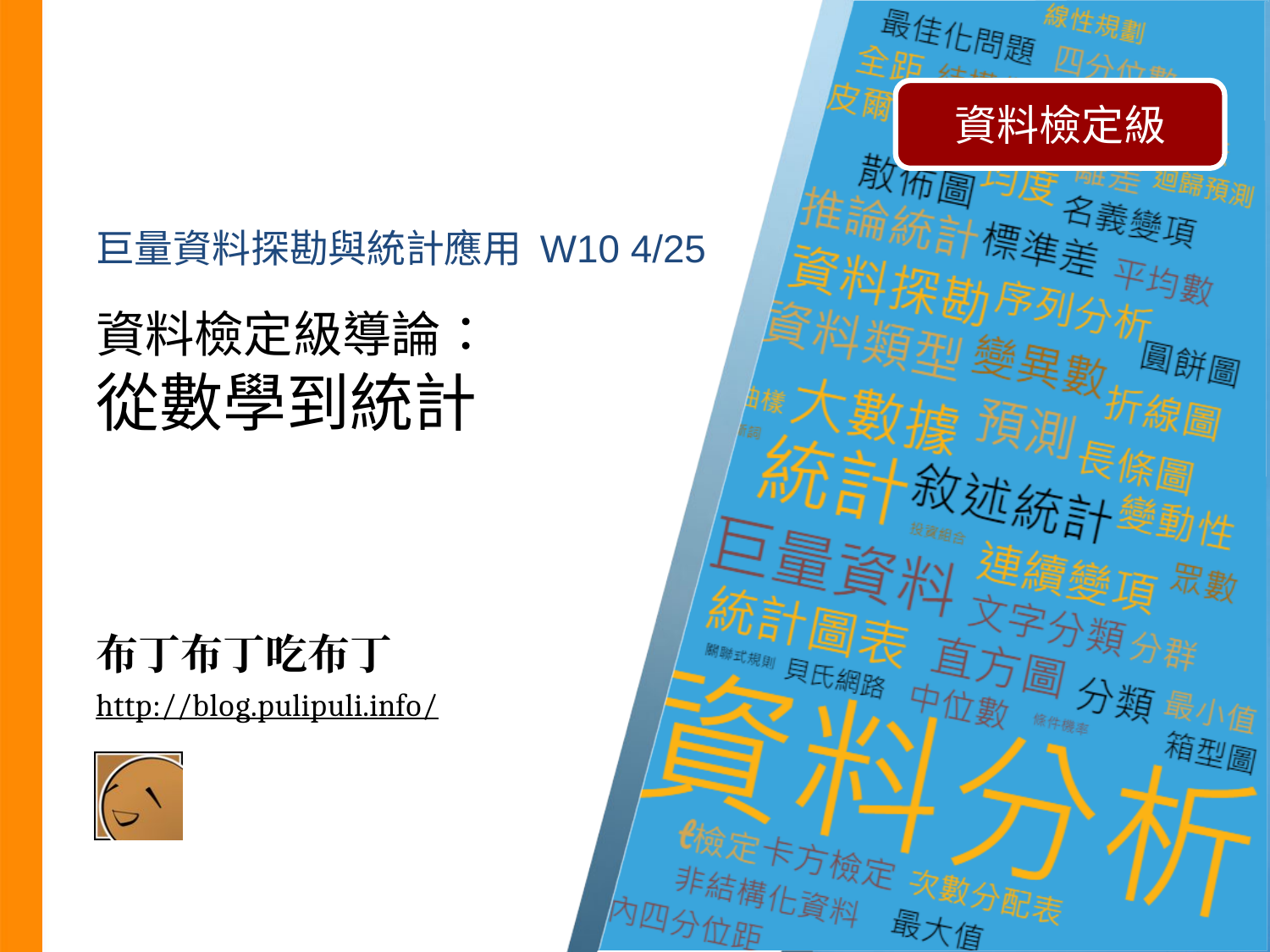

資料檢定級
巨量資料探勘與統計應用 W10 4/25
# 資料檢定級導論：
從數學到統計
布丁布丁吃布丁
http://blog.pulipuli.info/